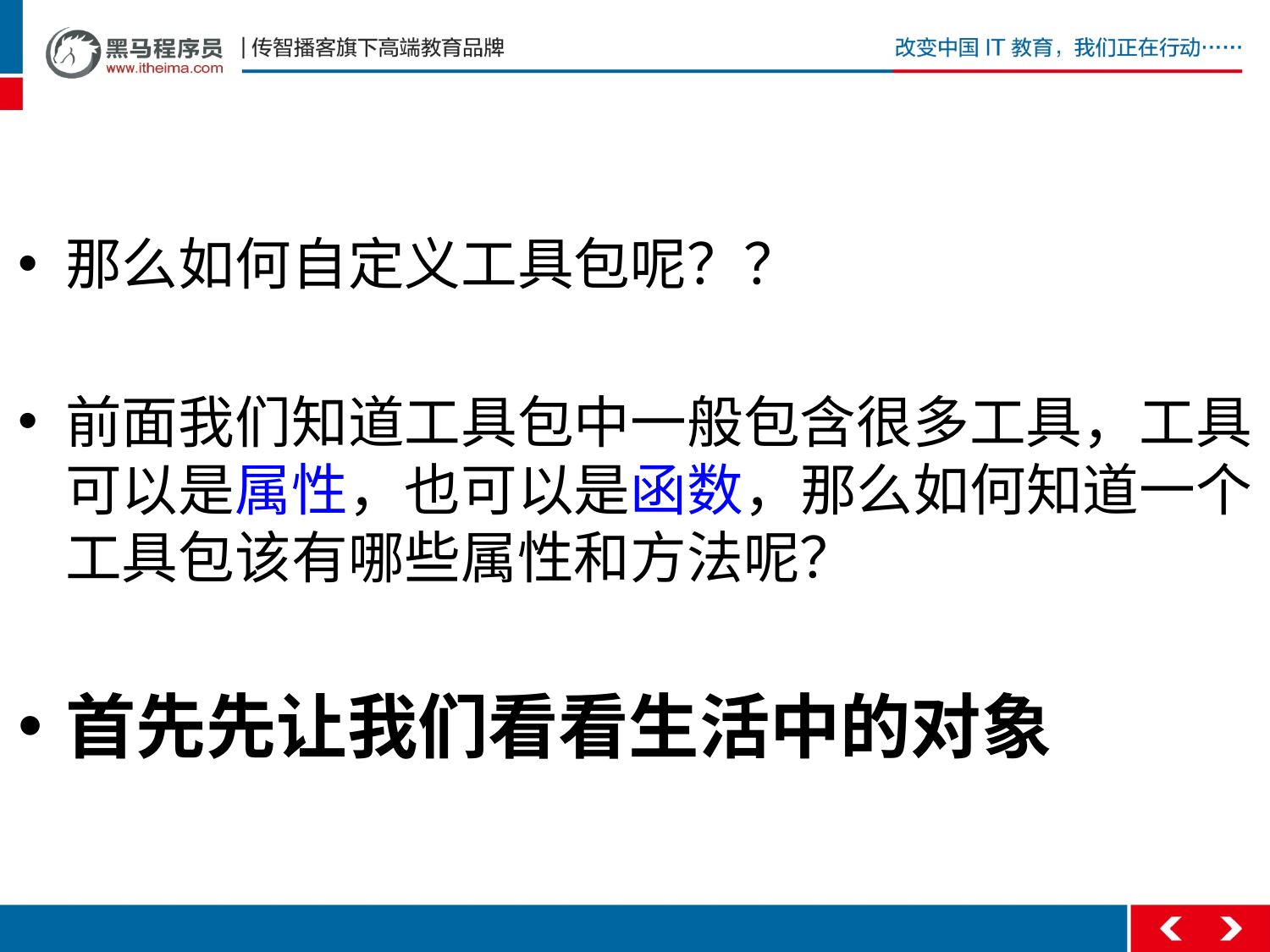

#
那么如何自定义工具包呢？？

前面我们知道工具包中一般包含很多工具，工具可以是属性，也可以是函数，那么如何知道一个工具包该有哪些属性和方法呢？

首先先让我们看看生活中的对象